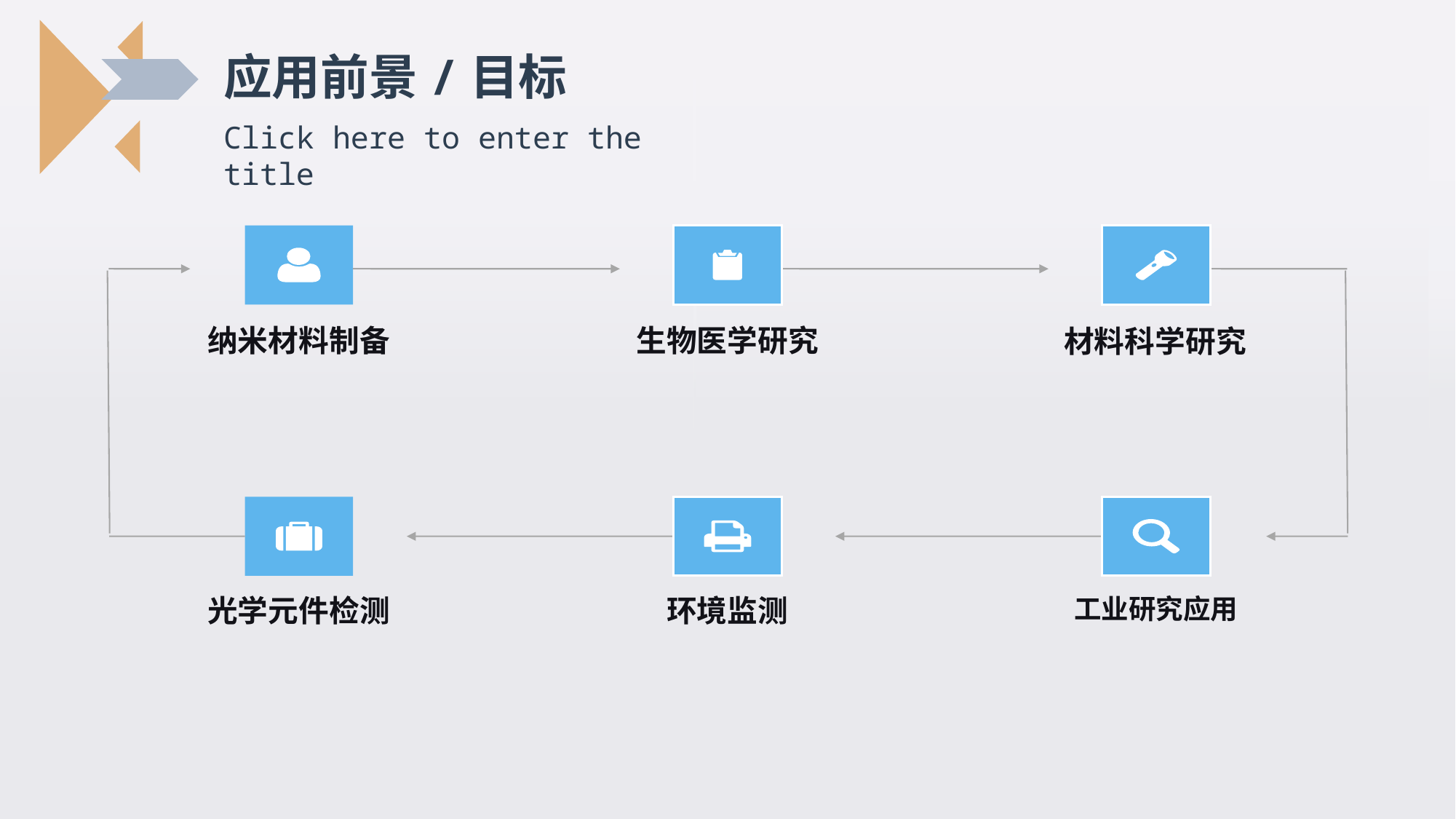

应用前景/目标

Click here to enter the title

纳米材料制备
生物医学研究

光学元件检测
环境监测
工业研究应用
材料科学研究